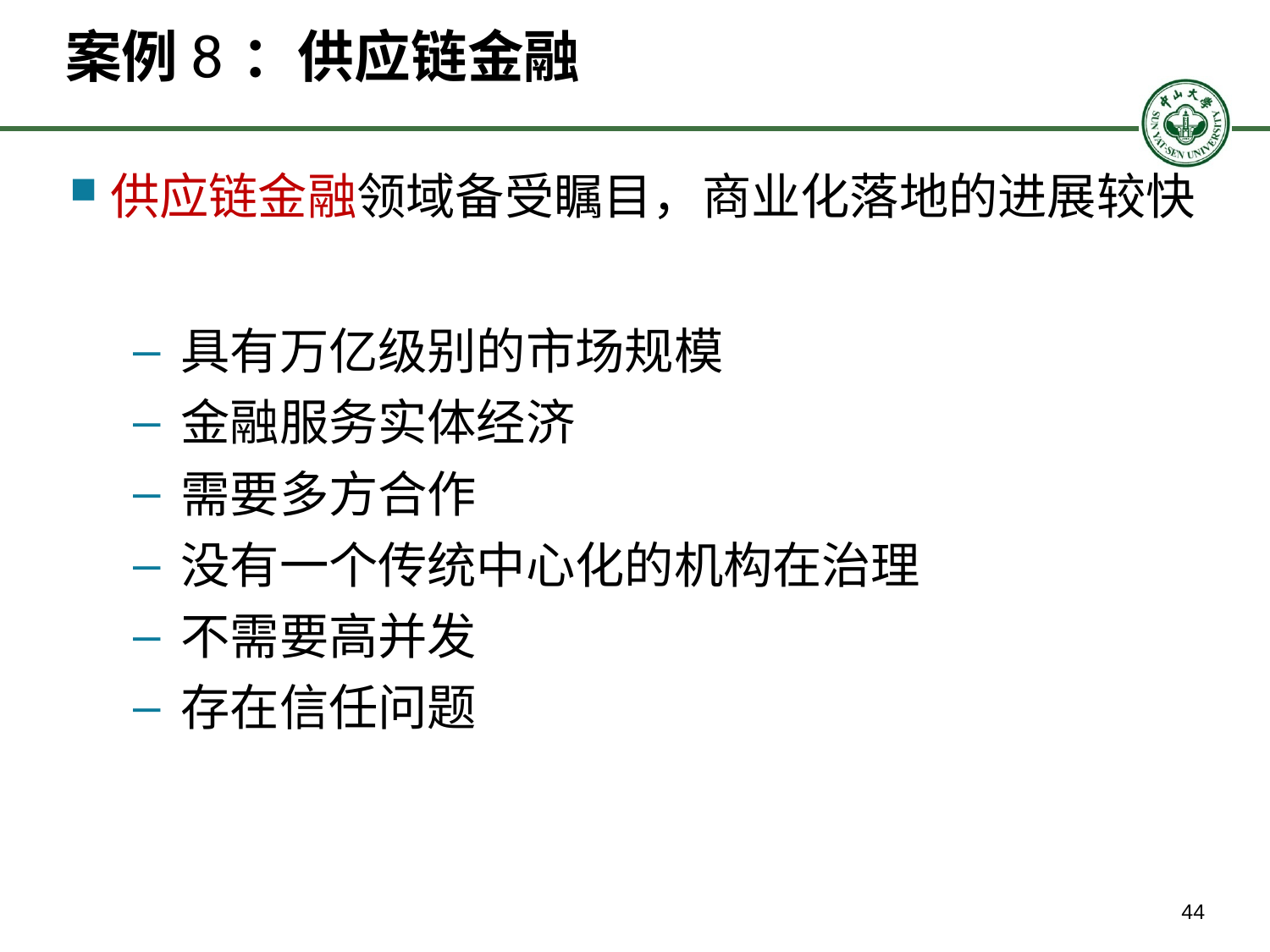

# 案例8：供应链金融
供应链金融领域备受瞩目，商业化落地的进展较快

具有万亿级别的市场规模
金融服务实体经济
需要多方合作
没有一个传统中心化的机构在治理
不需要高并发
存在信任问题